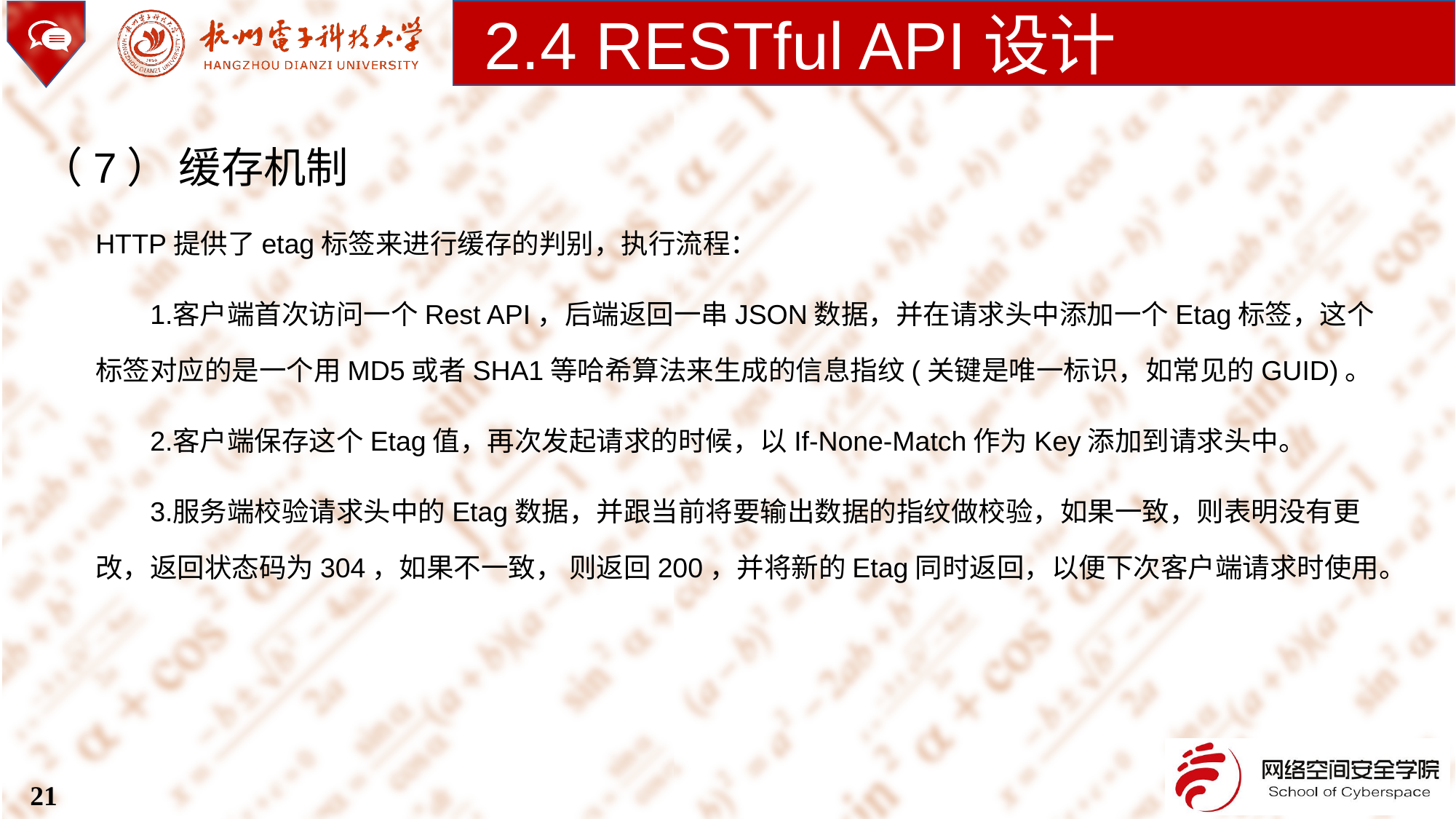

2.4 RESTful API设计
（7） 缓存机制
HTTP提供了etag标签来进行缓存的判别，执行流程：
客户端首次访问一个Rest API，后端返回一串JSON数据，并在请求头中添加一个Etag标签，这个标签对应的是一个用MD5或者SHA1等哈希算法来生成的信息指纹(关键是唯一标识，如常见的GUID)。
客户端保存这个Etag值，再次发起请求的时候，以If-None-Match作为Key添加到请求头中。
服务端校验请求头中的Etag数据，并跟当前将要输出数据的指纹做校验，如果一致，则表明没有更改，返回状态码为304，如果不一致， 则返回200，并将新的Etag同时返回，以便下次客户端请求时使用。
21